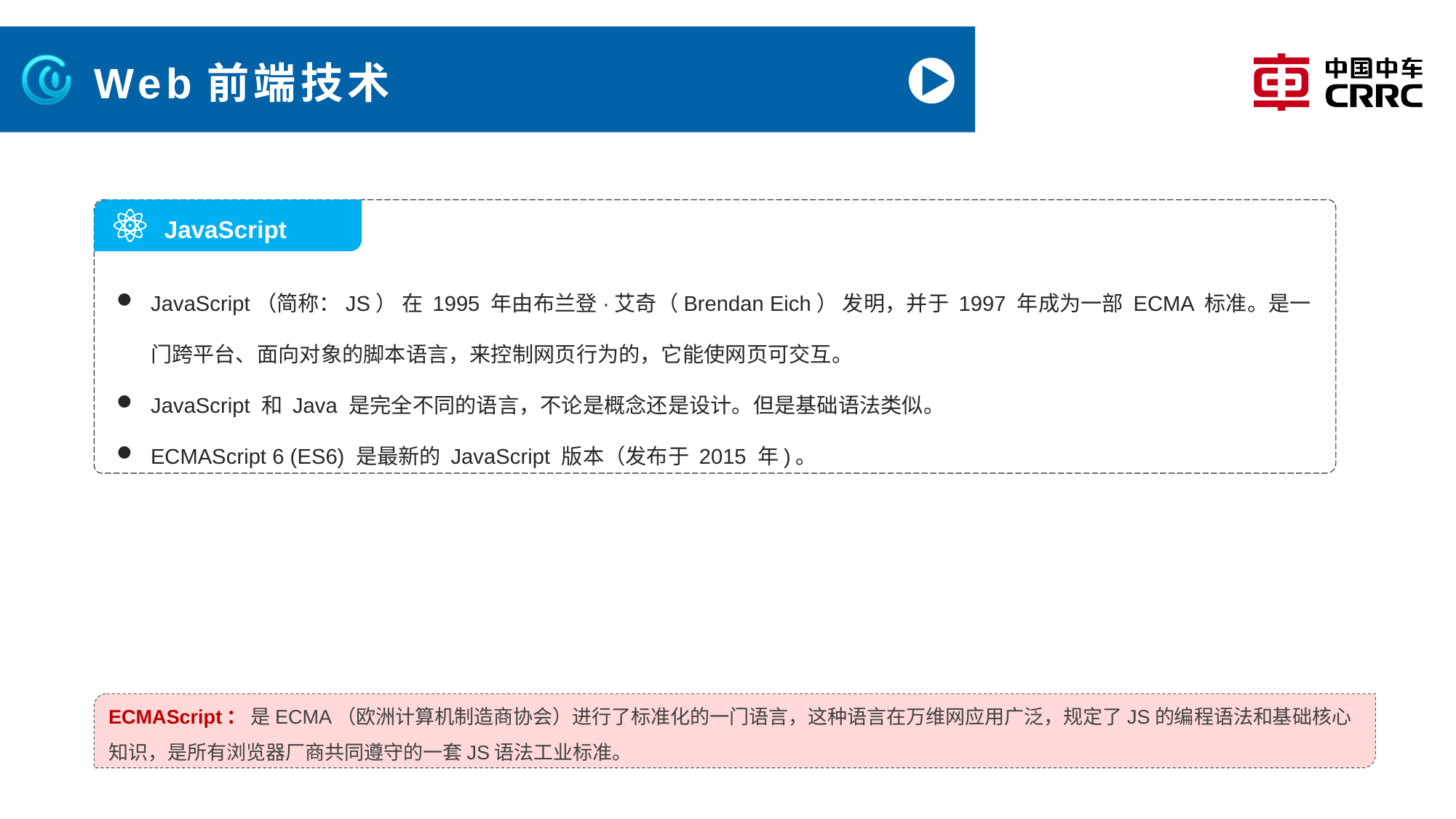

# Web前端技术

        JavaScript
JavaScript（简称：JS） 在 1995 年由布兰登·艾奇（Brendan Eich） 发明，并于 1997 年成为一部 ECMA 标准。是一门跨平台、面向对象的脚本语言，来控制网页行为的，它能使网页可交互。
JavaScript 和 Java 是完全不同的语言，不论是概念还是设计。但是基础语法类似。
ECMAScript 6 (ES6) 是最新的 JavaScript 版本（发布于 2015 年)。

ECMAScript： 是ECMA（欧洲计算机制造商协会）进行了标准化的一门语言，这种语言在万维网应用广泛，规定了JS的编程语法和基础核心知识，是所有浏览器厂商共同遵守的一套JS语法工业标准。
16